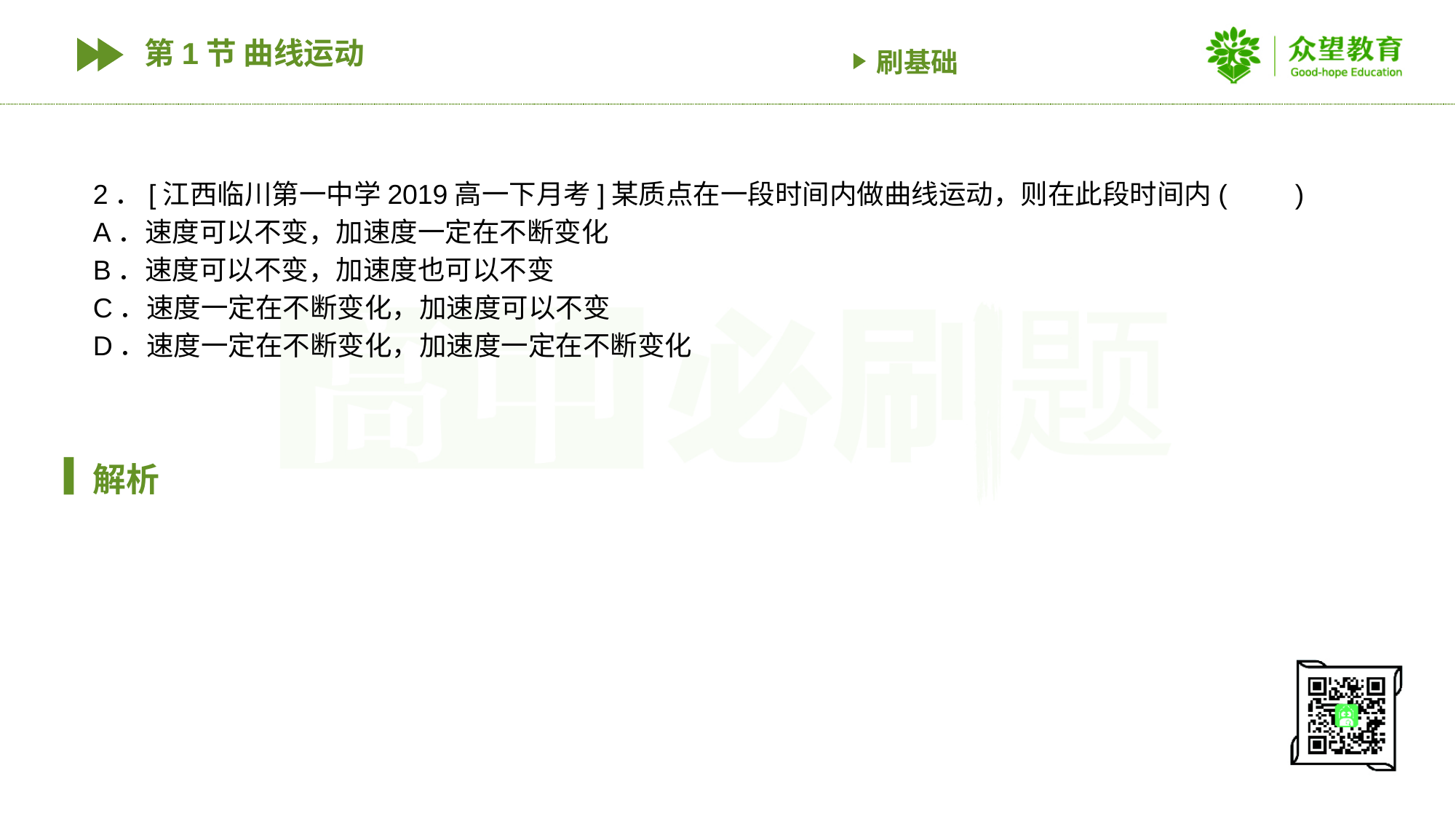

第1节 曲线运动
刷基础

2．[江西临川第一中学2019高一下月考]某质点在一段时间内做曲线运动，则在此段时间内(　　)
A．速度可以不变，加速度一定在不断变化
B．速度可以不变，加速度也可以不变
C．速度一定在不断变化，加速度可以不变
D．速度一定在不断变化，加速度一定在不断变化
解析